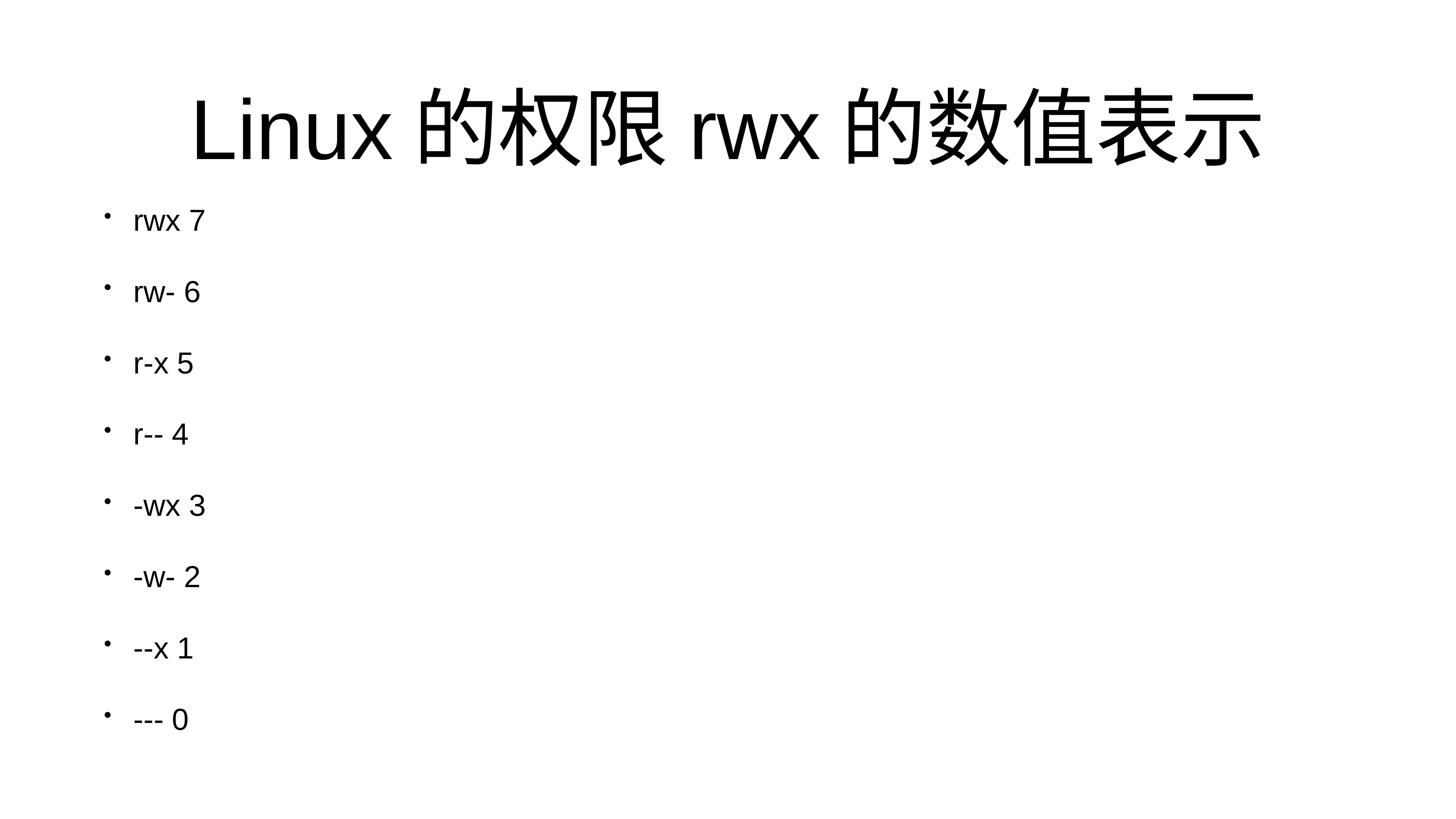

# Linux的权限rwx的数值表示
rwx 7
rw- 6
r-x 5
r-- 4
-wx 3
-w- 2
--x 1
--- 0